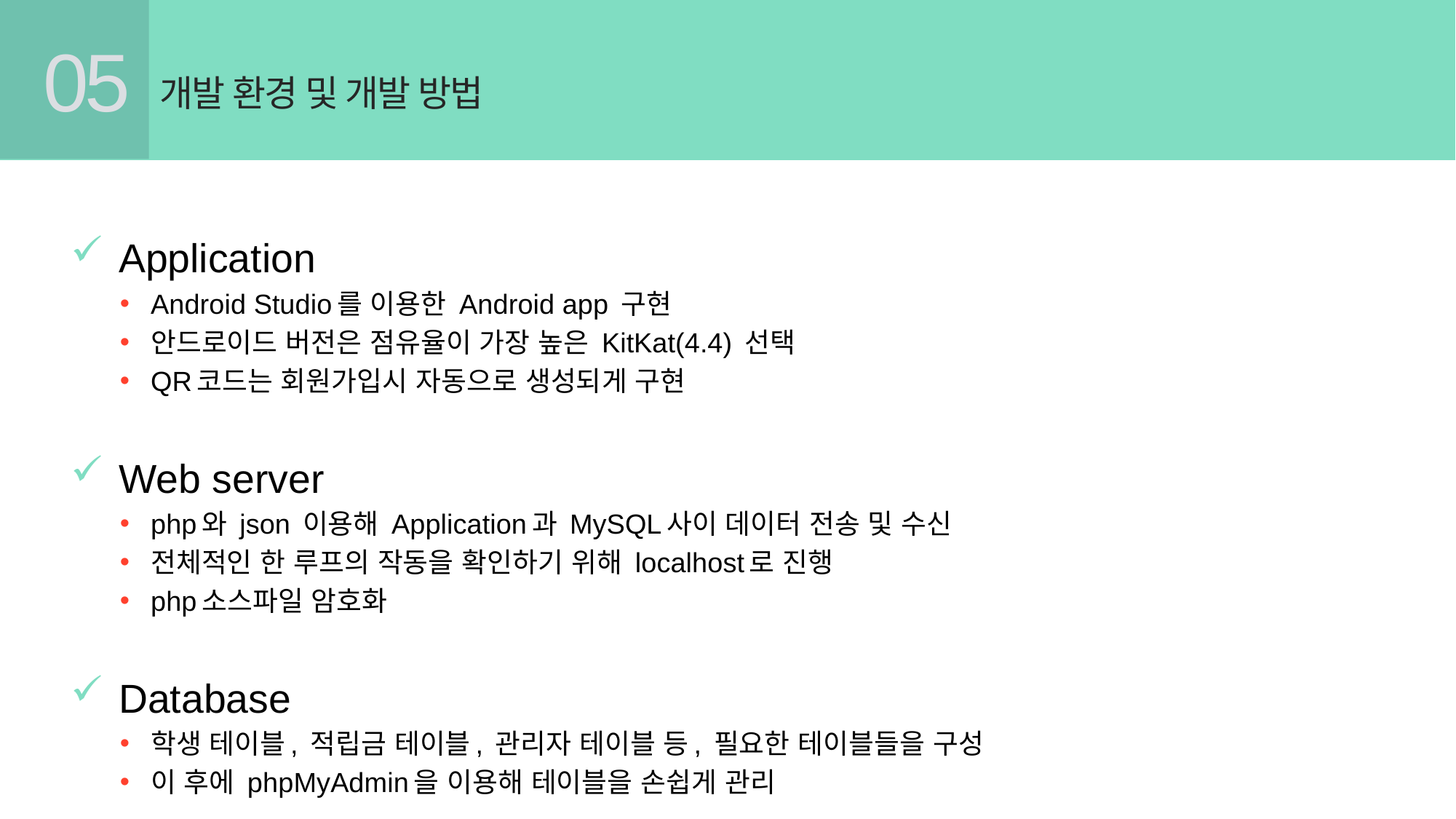

05
개발 환경 및 개발 방법

 Application
Android Studio를 이용한 Android app 구현
안드로이드 버전은 점유율이 가장 높은 KitKat(4.4) 선택
QR코드는 회원가입시 자동으로 생성되게 구현

 Web server
php와 json 이용해 Application과 MySQL사이 데이터 전송 및 수신
전체적인 한 루프의 작동을 확인하기 위해 localhost로 진행
php소스파일 암호화

 Database
학생 테이블, 적립금 테이블, 관리자 테이블 등, 필요한 테이블들을 구성
이 후에 phpMyAdmin을 이용해 테이블을 손쉽게 관리